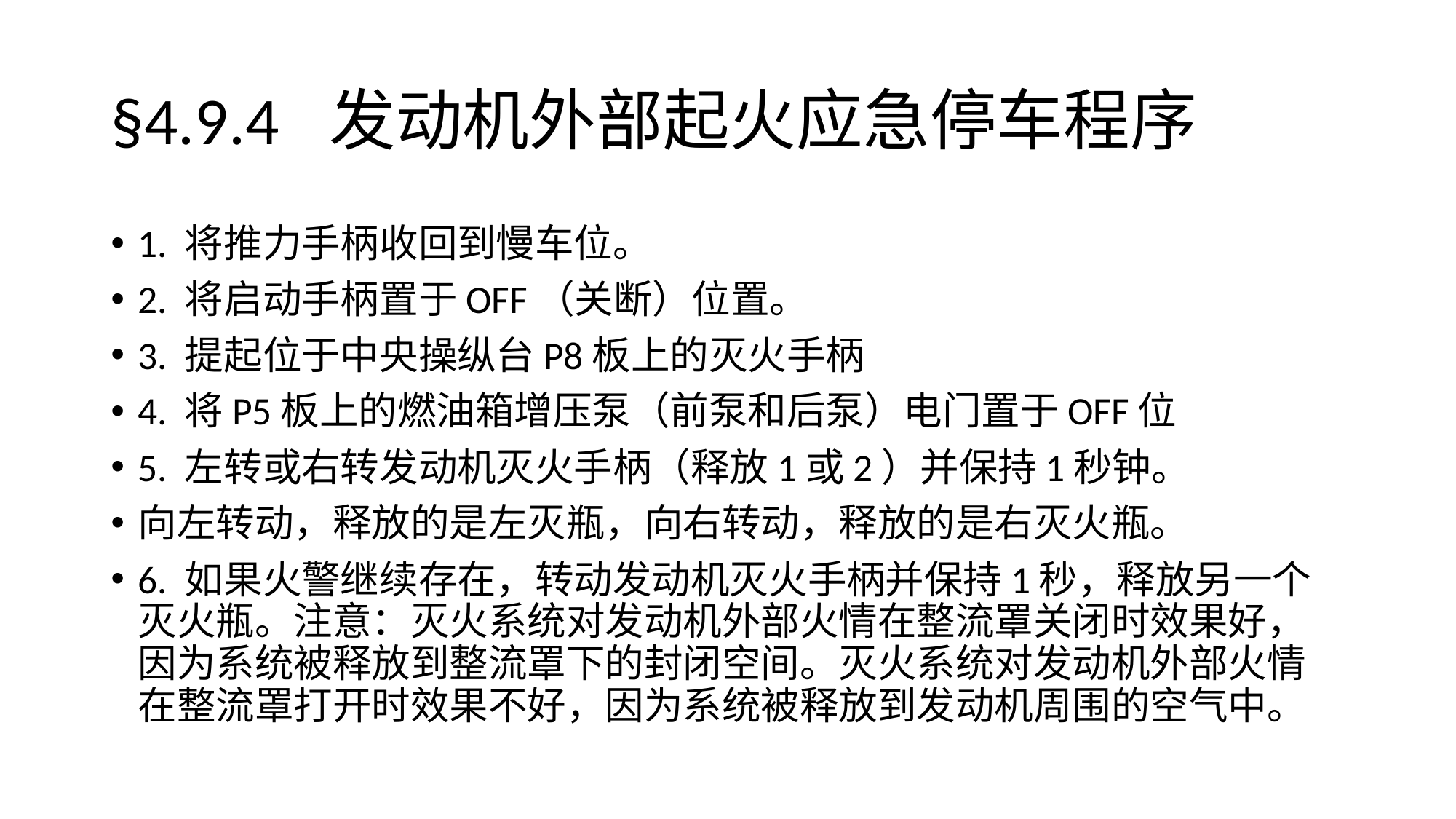

# §4.9.4	发动机外部起火应急停车程序
1. 将推力手柄收回到慢车位。
2. 将启动手柄置于OFF（关断）位置。
3. 提起位于中央操纵台P8板上的灭火手柄
4. 将P5板上的燃油箱增压泵（前泵和后泵）电门置于OFF位
5. 左转或右转发动机灭火手柄（释放1或2）并保持1秒钟。
向左转动，释放的是左灭瓶，向右转动，释放的是右灭火瓶。
6. 如果火警继续存在，转动发动机灭火手柄并保持1秒，释放另一个灭火瓶。注意：灭火系统对发动机外部火情在整流罩关闭时效果好，因为系统被释放到整流罩下的封闭空间。灭火系统对发动机外部火情在整流罩打开时效果不好，因为系统被释放到发动机周围的空气中。